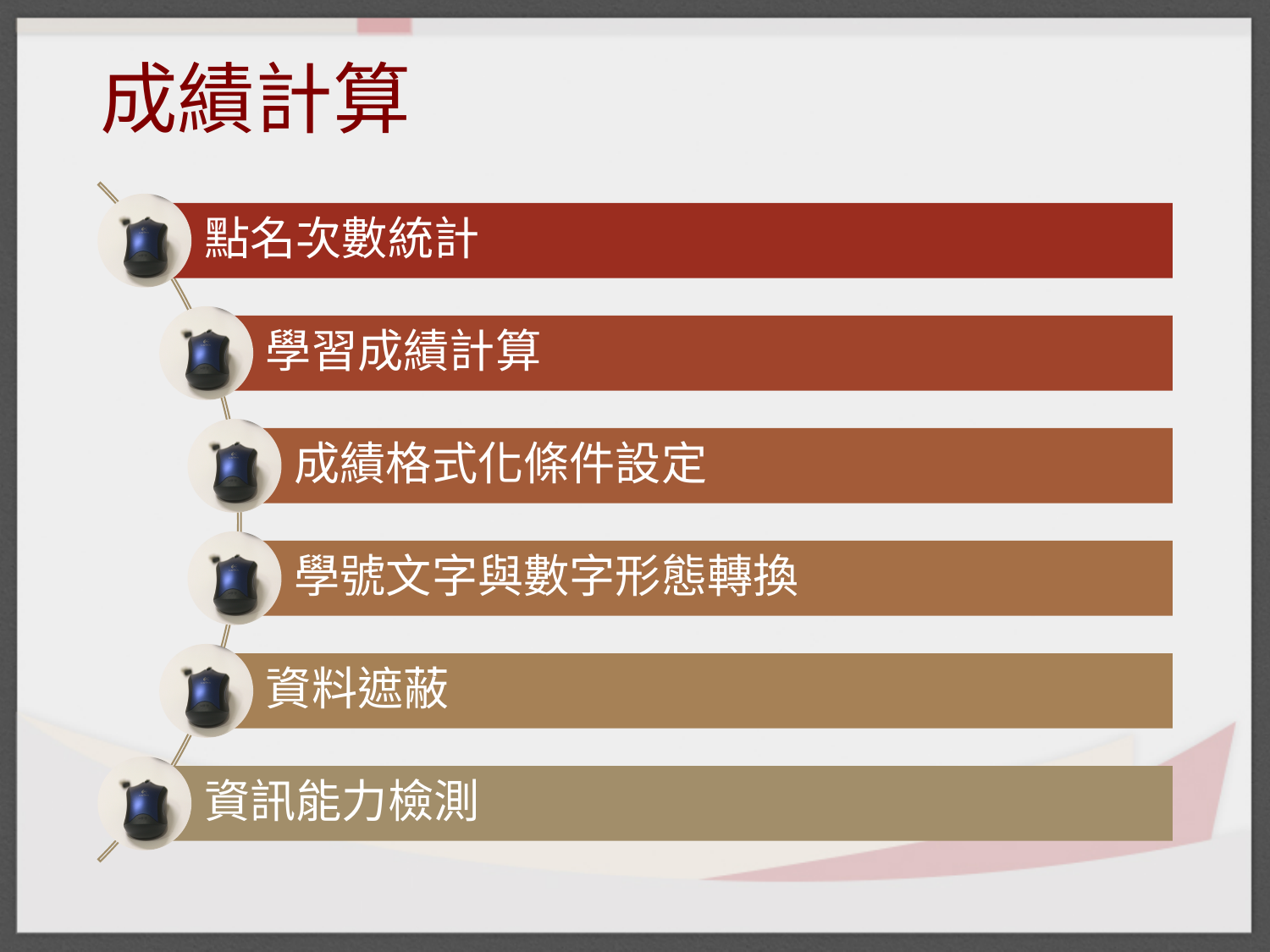

# 成績計算
點名次數統計
學習成績計算
成績格式化條件設定
學號文字與數字形態轉換
資料遮蔽
資訊能力檢測